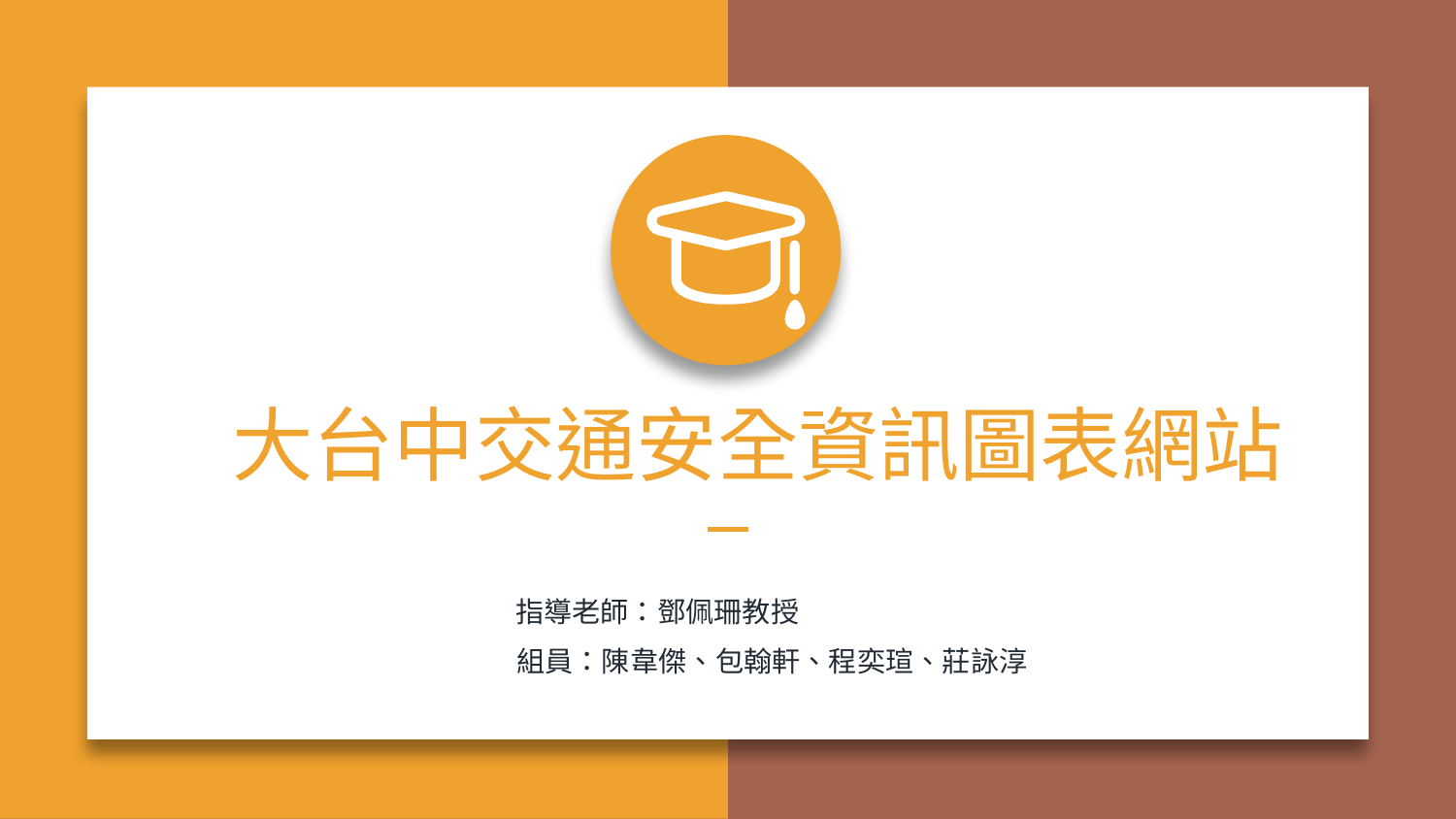

大台中交通安全資訊圖表網站
指導老師：鄧佩珊教授
組員：陳韋傑、包翰軒、程奕瑄、莊詠淳